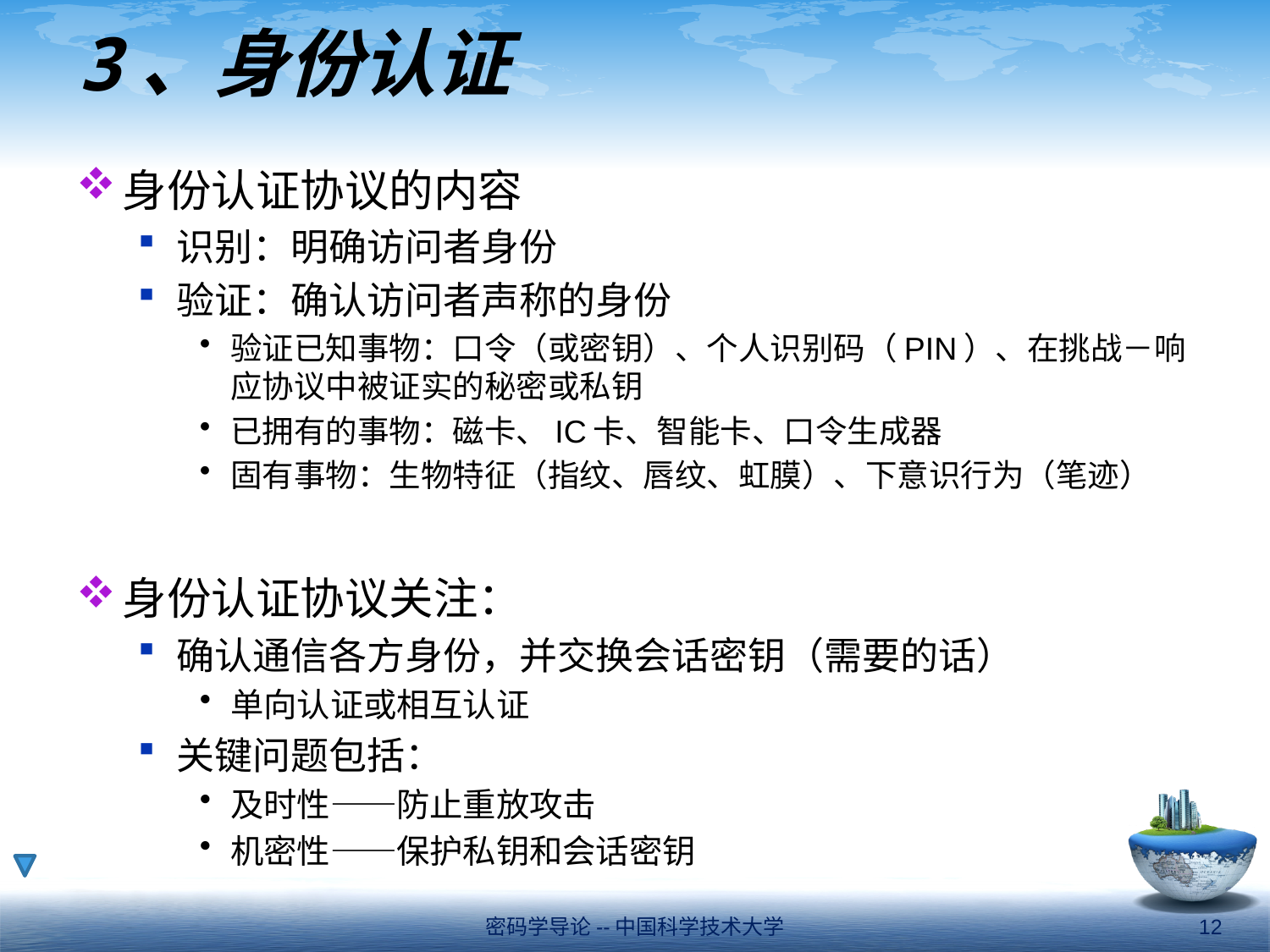

# 3、身份认证
身份认证协议的内容
识别：明确访问者身份
验证：确认访问者声称的身份
验证已知事物：口令（或密钥）、个人识别码（PIN）、在挑战－响应协议中被证实的秘密或私钥
已拥有的事物：磁卡、IC卡、智能卡、口令生成器
固有事物：生物特征（指纹、唇纹、虹膜）、下意识行为（笔迹）

身份认证协议关注：
确认通信各方身份，并交换会话密钥（需要的话）
单向认证或相互认证
关键问题包括：
及时性——防止重放攻击
机密性——保护私钥和会话密钥

密码学导论--中国科学技术大学
12